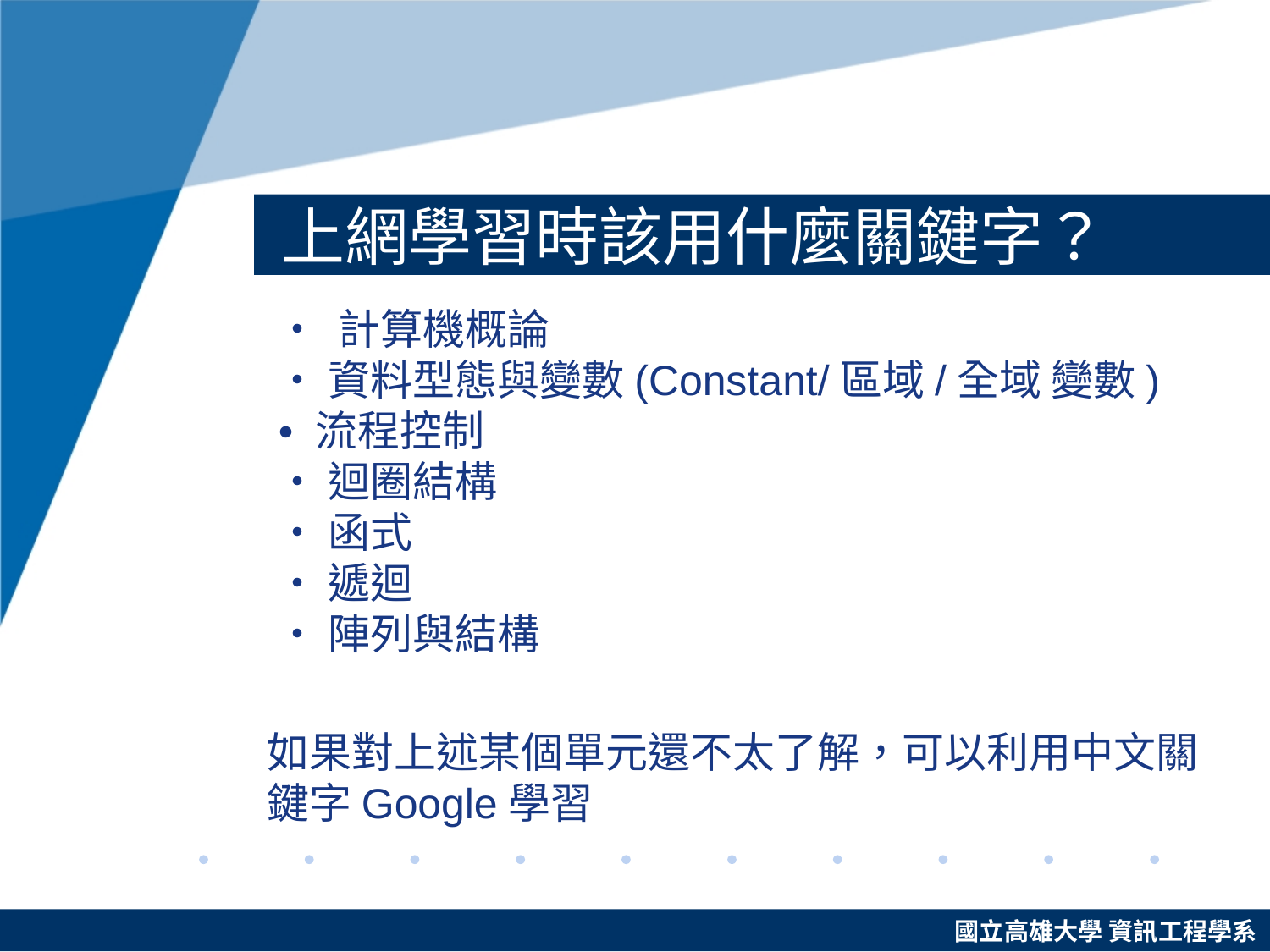

# 上網學習時該用什麼關鍵字？
 • 計算機概論
 • 資料型態與變數(Constant/區域/全域 變數)
 • 流程控制
 • 迴圈結構
 • 函式
 • 遞迴
 • 陣列與結構

如果對上述某個單元還不太了解，可以利用中文關鍵字Google學習